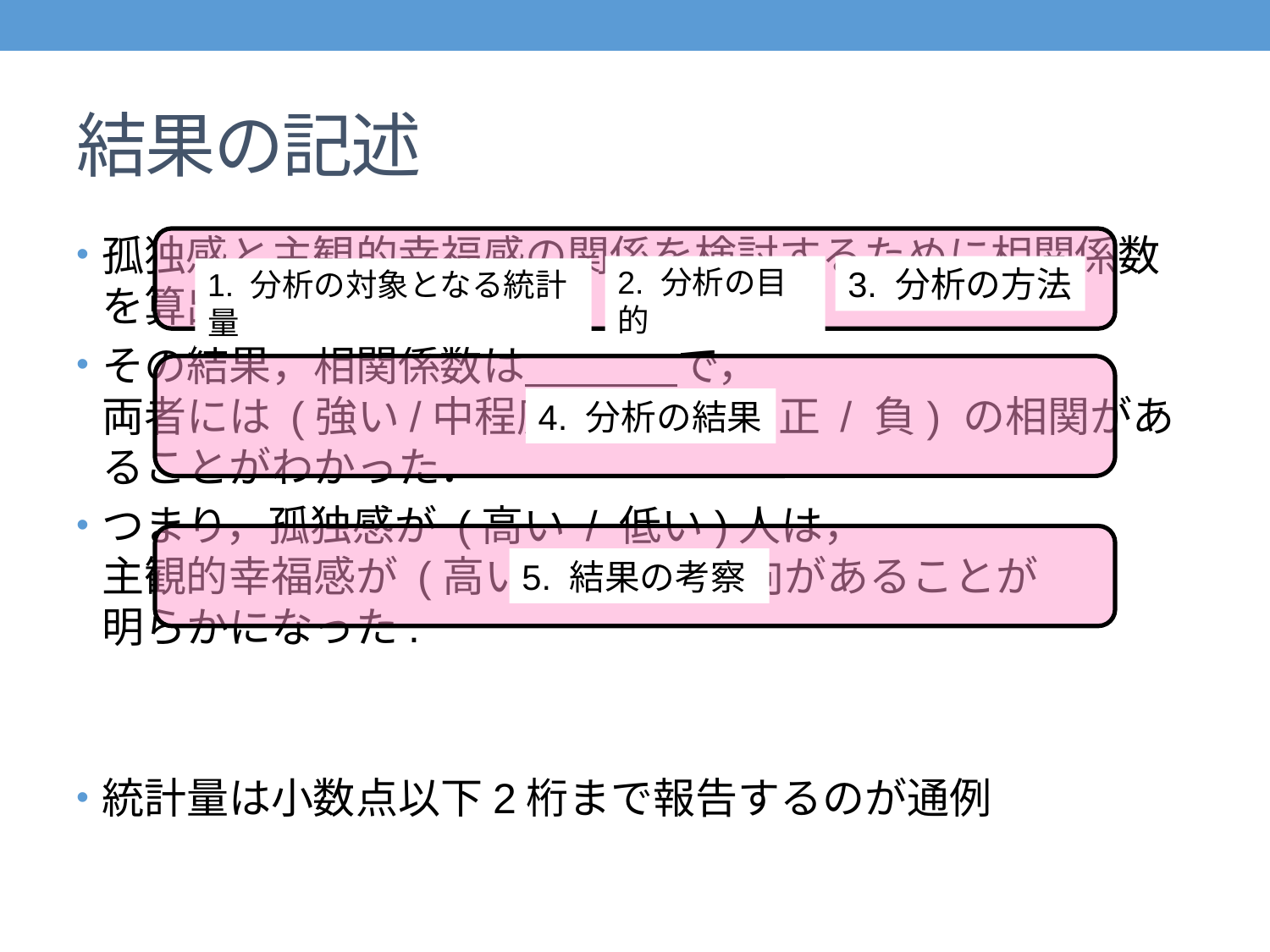

# 結果の記述
孤独感と主観的幸福感の関係を検討するために相関係数を算出した．
その結果，相関係数は                で，
両者には (強い/中程度の/弱い) (正 / 負) の相関があることがわかった．
つまり，孤独感が (高い / 低い)人は，
主観的幸福感が (高い / 低い)傾向があることが
明らかになった.

統計量は小数点以下2桁まで報告するのが通例

2. 分析の目的
3. 分析の方法
1. 分析の対象となる統計量

4. 分析の結果

5. 結果の考察